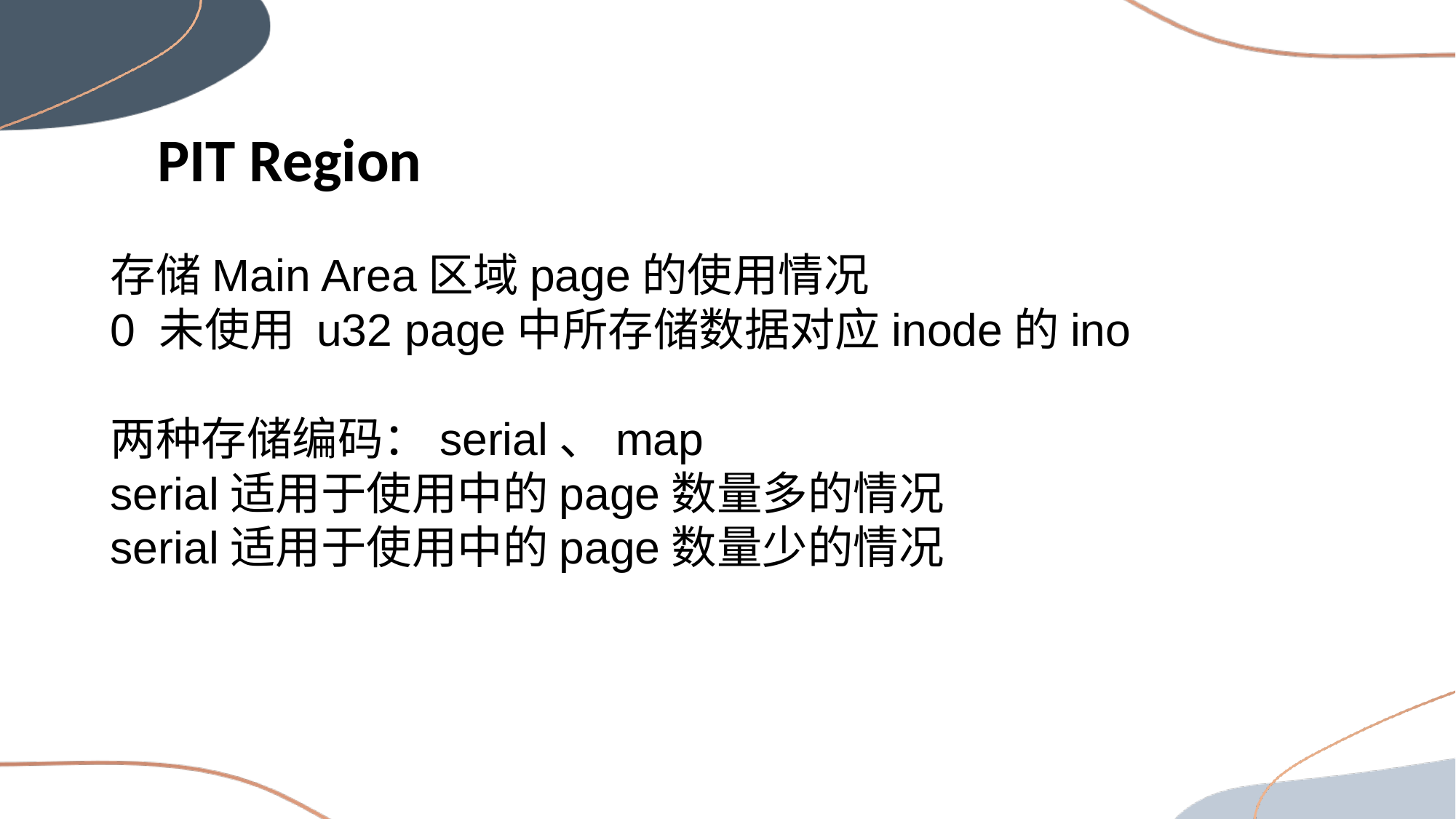

PIT Region
存储Main Area区域page的使用情况
0 未使用 u32 page中所存储数据对应inode的ino

两种存储编码：serial、map
serial适用于使用中的page数量多的情况
serial适用于使用中的page数量少的情况